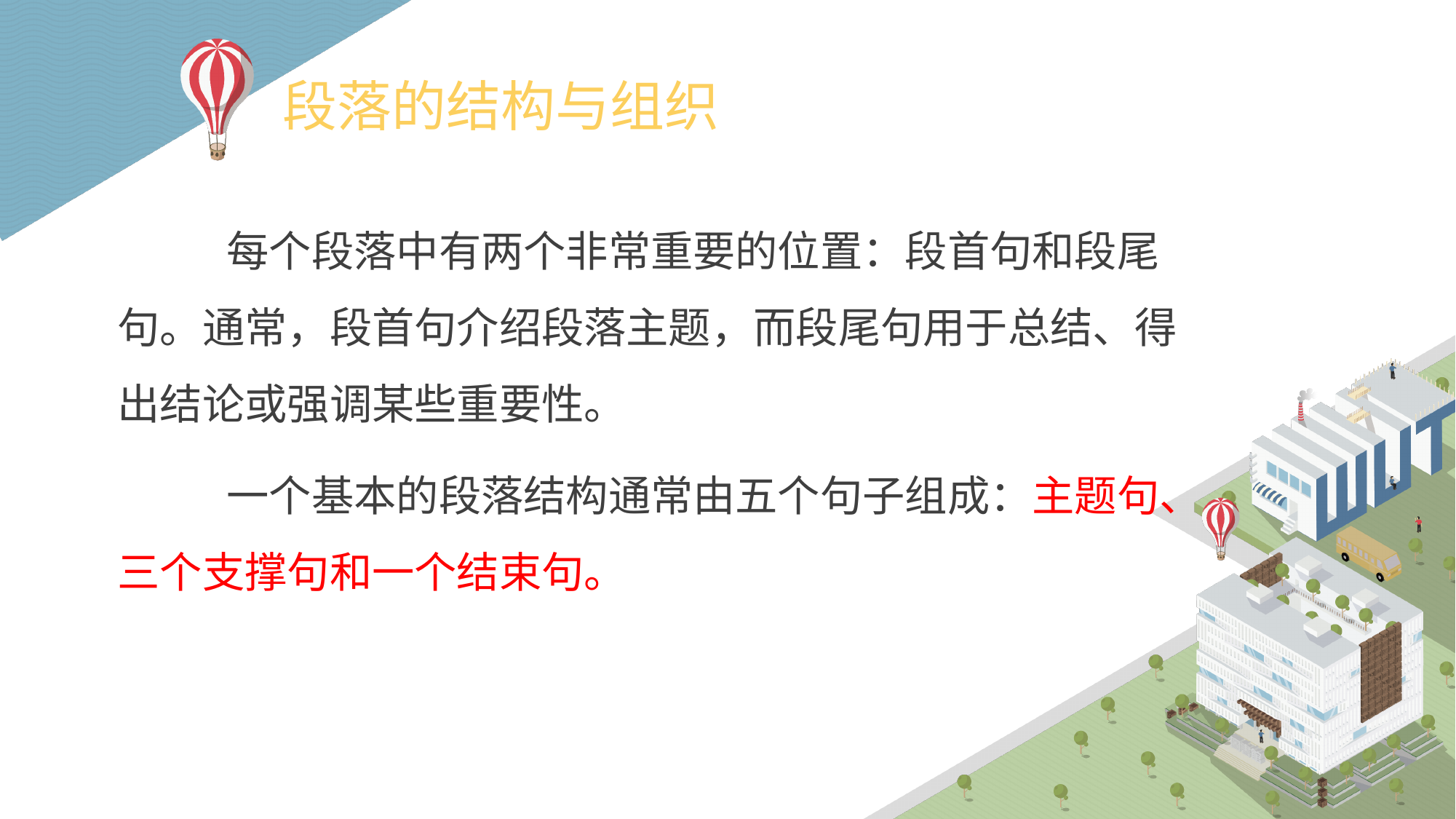

# 段落的结构与组织
	每个段落中有两个非常重要的位置：段首句和段尾句。通常，段首句介绍段落主题，而段尾句用于总结、得出结论或强调某些重要性。
	一个基本的段落结构通常由五个句子组成：主题句、三个支撑句和一个结束句。